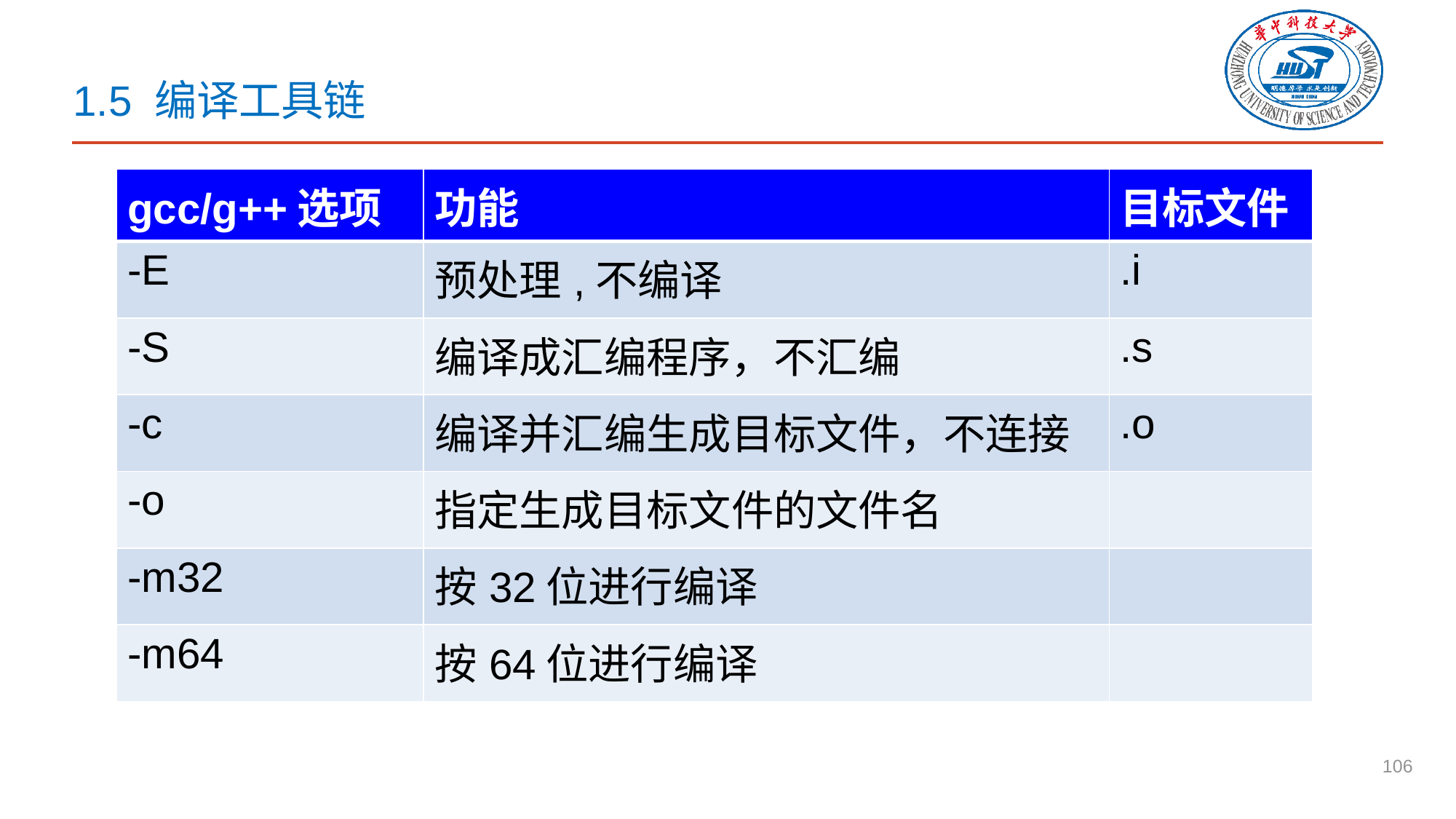

# 1.5 编译工具链
| gcc/g++选项 | 功能 | 目标文件 |
| --- | --- | --- |
| -E | 预处理,不编译 | .i |
| -S | 编译成汇编程序，不汇编 | .s |
| -c | 编译并汇编生成目标文件，不连接 | .o |
| -o | 指定生成目标文件的文件名 |  |
| -m32 | 按32位进行编译 |  |
| -m64 | 按64位进行编译 |  |
106